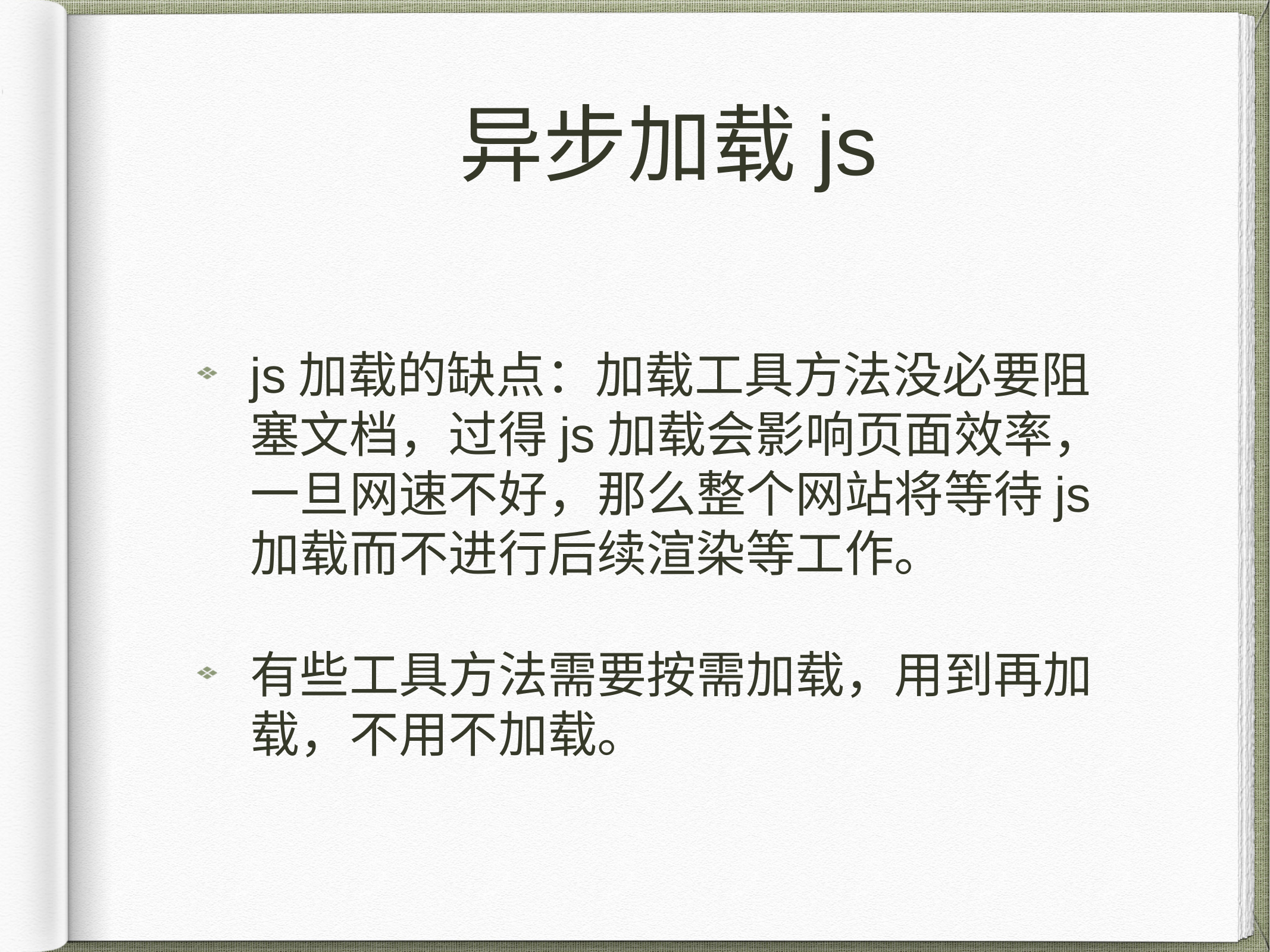

# 异步加载js
js加载的缺点：加载工具方法没必要阻塞文档，过得js加载会影响页面效率，一旦网速不好，那么整个网站将等待js加载而不进行后续渲染等工作。
有些工具方法需要按需加载，用到再加载，不用不加载。